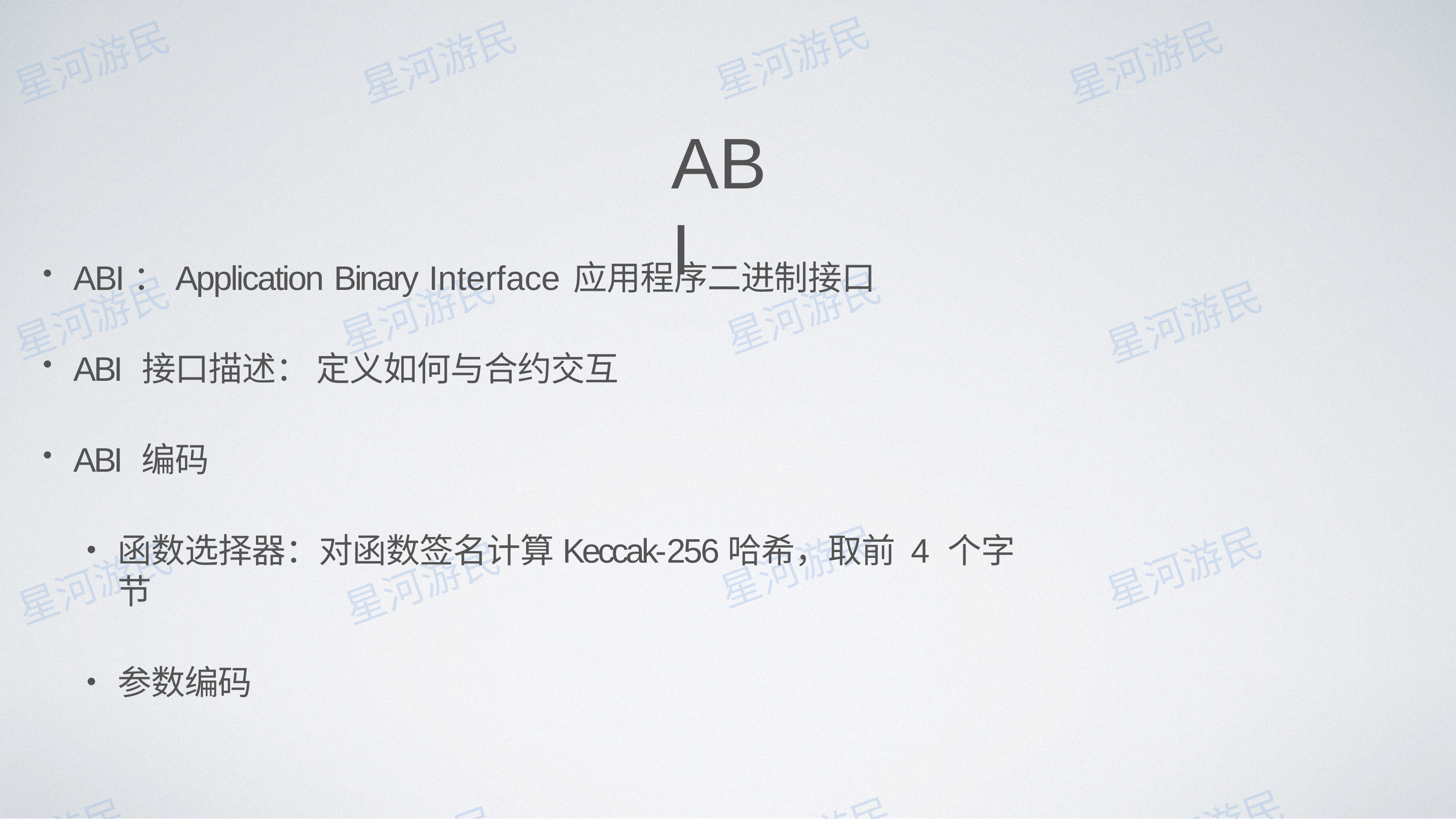

# ABI
ABI：Application Binary Interface	应⽤程序⼆进制接⼝
ABI 接⼝描述： 定义如何与合约交互
ABI 编码
函数选择器：对函数签名计算Keccak-256哈希，取前 4 个字节
参数编码